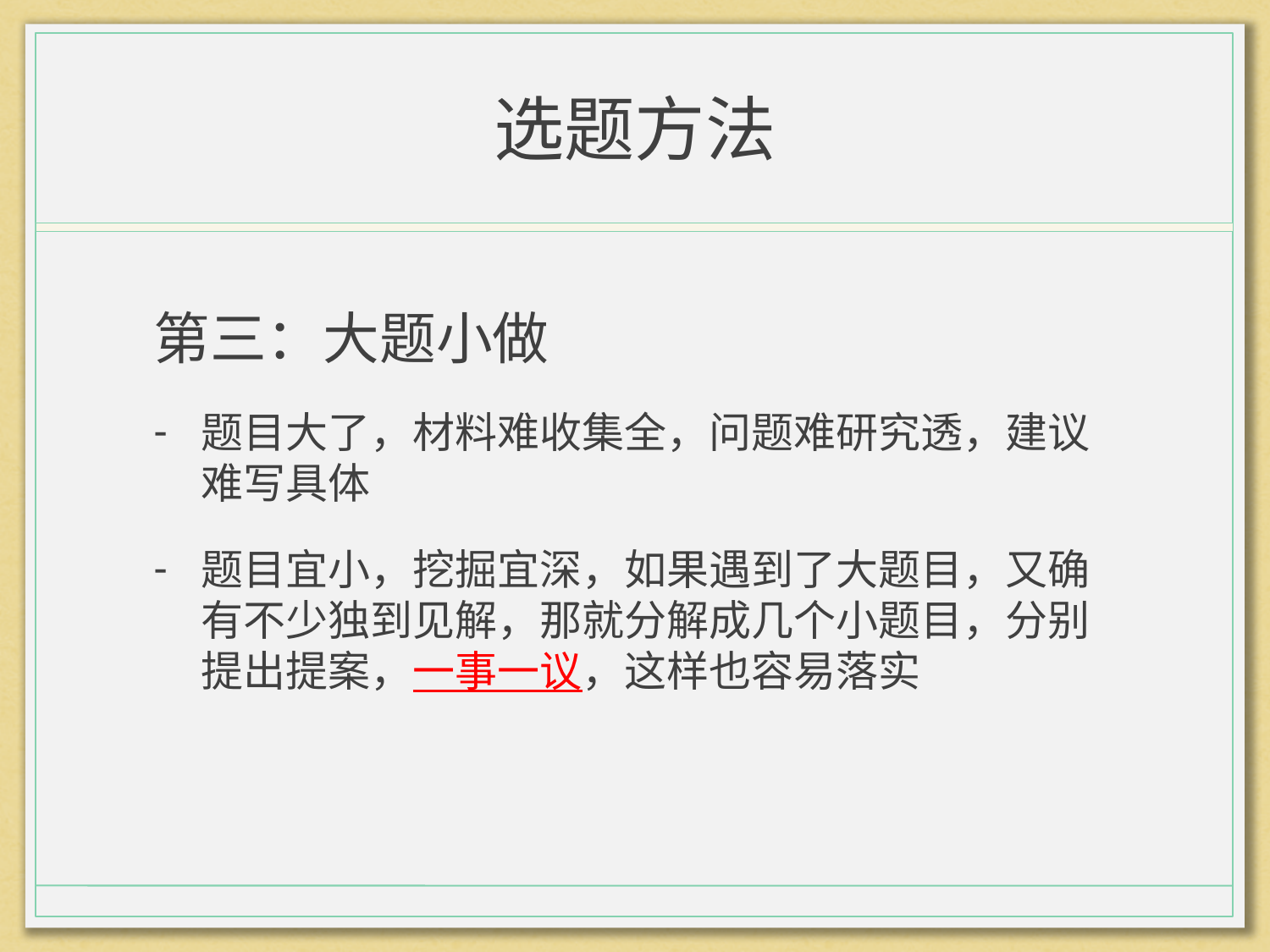

# 选题方法
第三：大题小做
题目大了，材料难收集全，问题难研究透，建议难写具体
题目宜小，挖掘宜深，如果遇到了大题目，又确有不少独到见解，那就分解成几个小题目，分别提出提案，一事一议，这样也容易落实